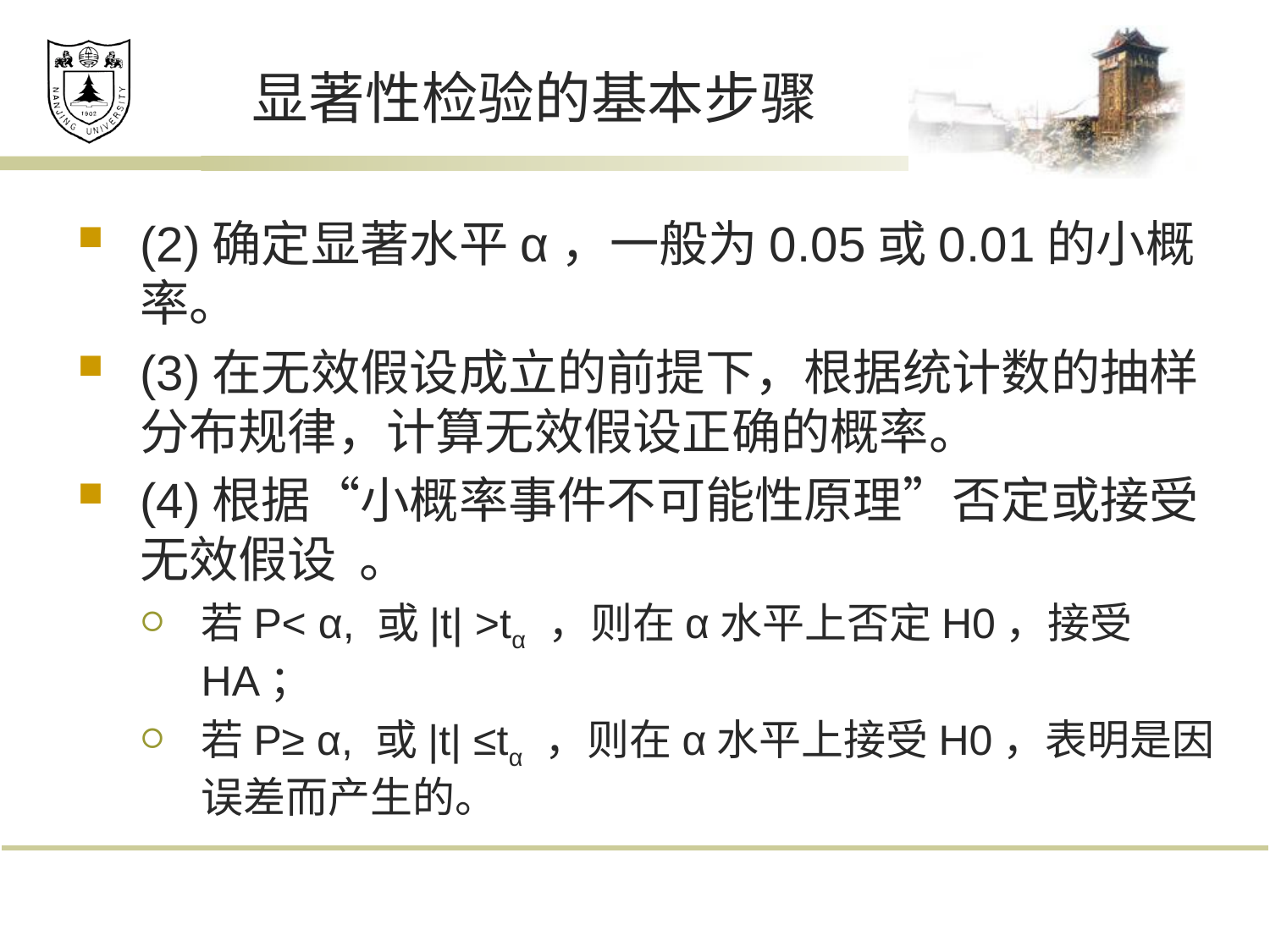

# 显著性检验的基本步骤
(2)确定显著水平α，一般为0.05或0.01的小概率。
(3)在无效假设成立的前提下，根据统计数的抽样分布规律，计算无效假设正确的概率。
(4)根据“小概率事件不可能性原理”否定或接受无效假设  。
若P< α, 或|t| >tα ，则在α水平上否定H0，接受HA；
若P≥ α, 或|t| ≤tα ，则在α水平上接受H0，表明是因误差而产生的。